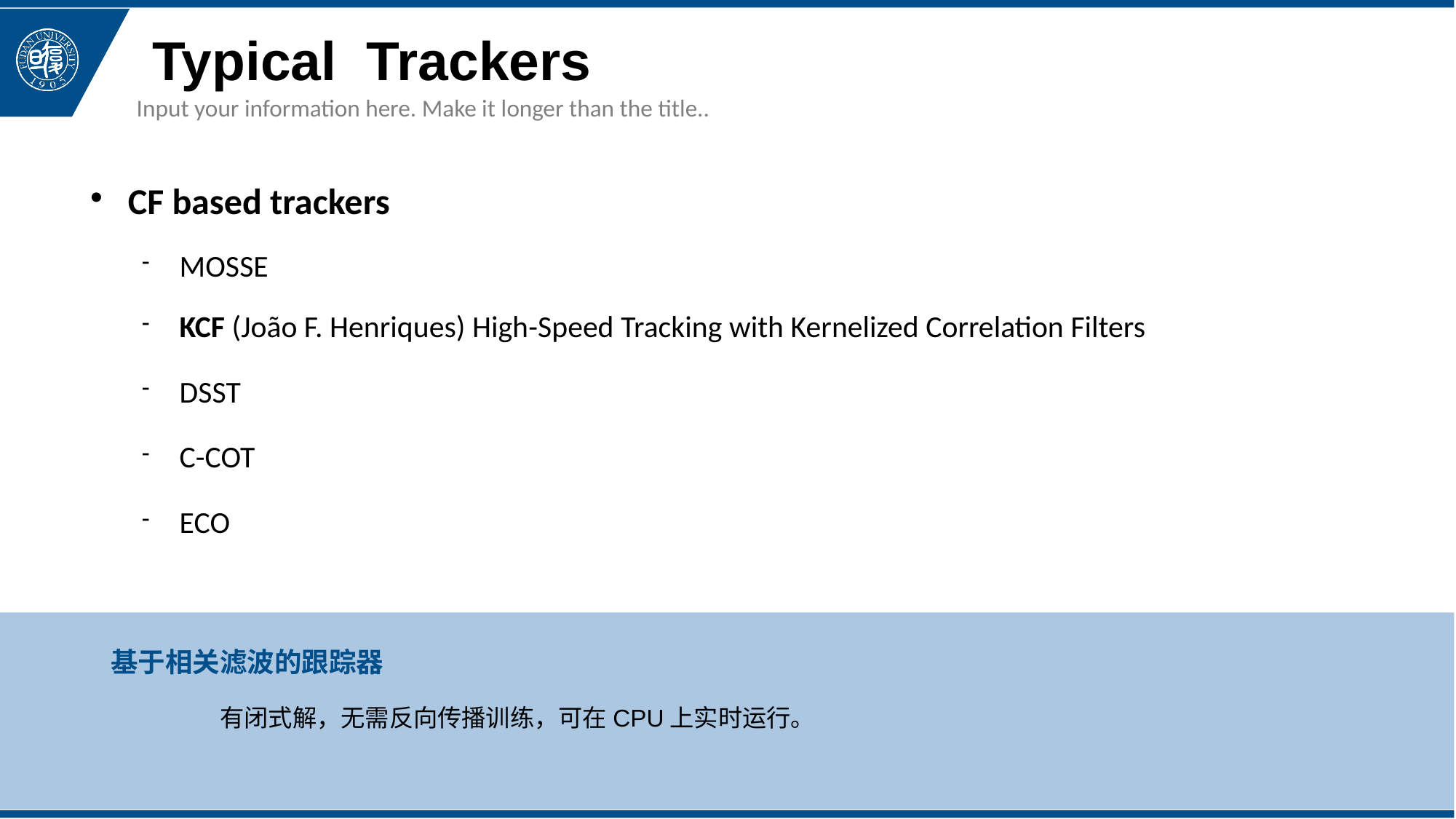

Typical  Trackers
Input your information here. Make it longer than the title..
CF based trackers
MOSSE
KCF (João F. Henriques) High-Speed Tracking with Kernelized Correlation Filters
DSST
C-COT
ECO

基于相关滤波的跟踪器
	有闭式解，无需反向传播训练，可在CPU上实时运行。